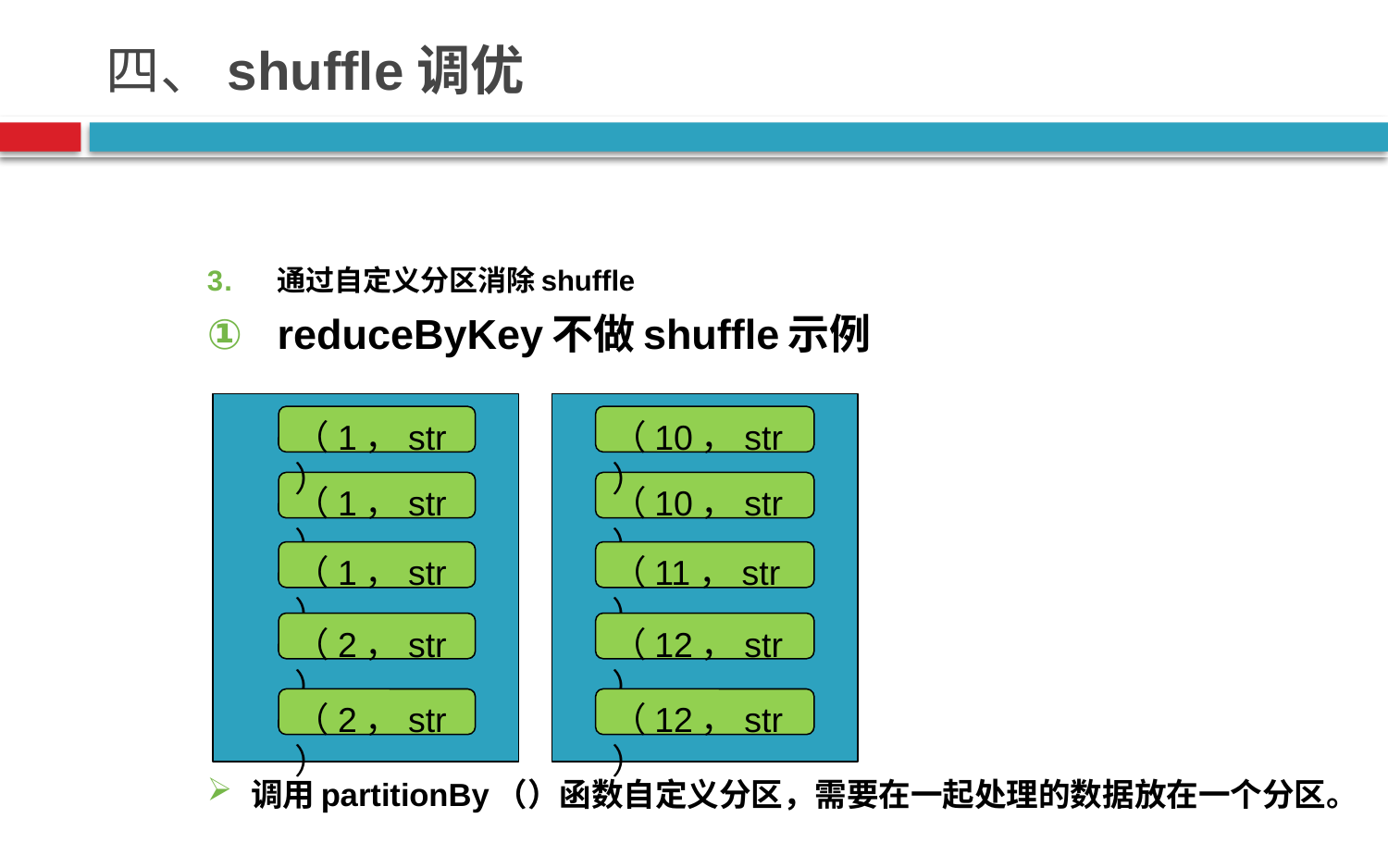

# 四、shuffle调优
通过自定义分区消除shuffle
reduceByKey不做shuffle示例

调用partitionBy（）函数自定义分区，需要在一起处理的数据放在一个分区。

（1，str）
（10，str）
（1，str）
（10，str）
（1，str）
（11，str）
（2，str）
（12，str）
（2，str）
（12，str）